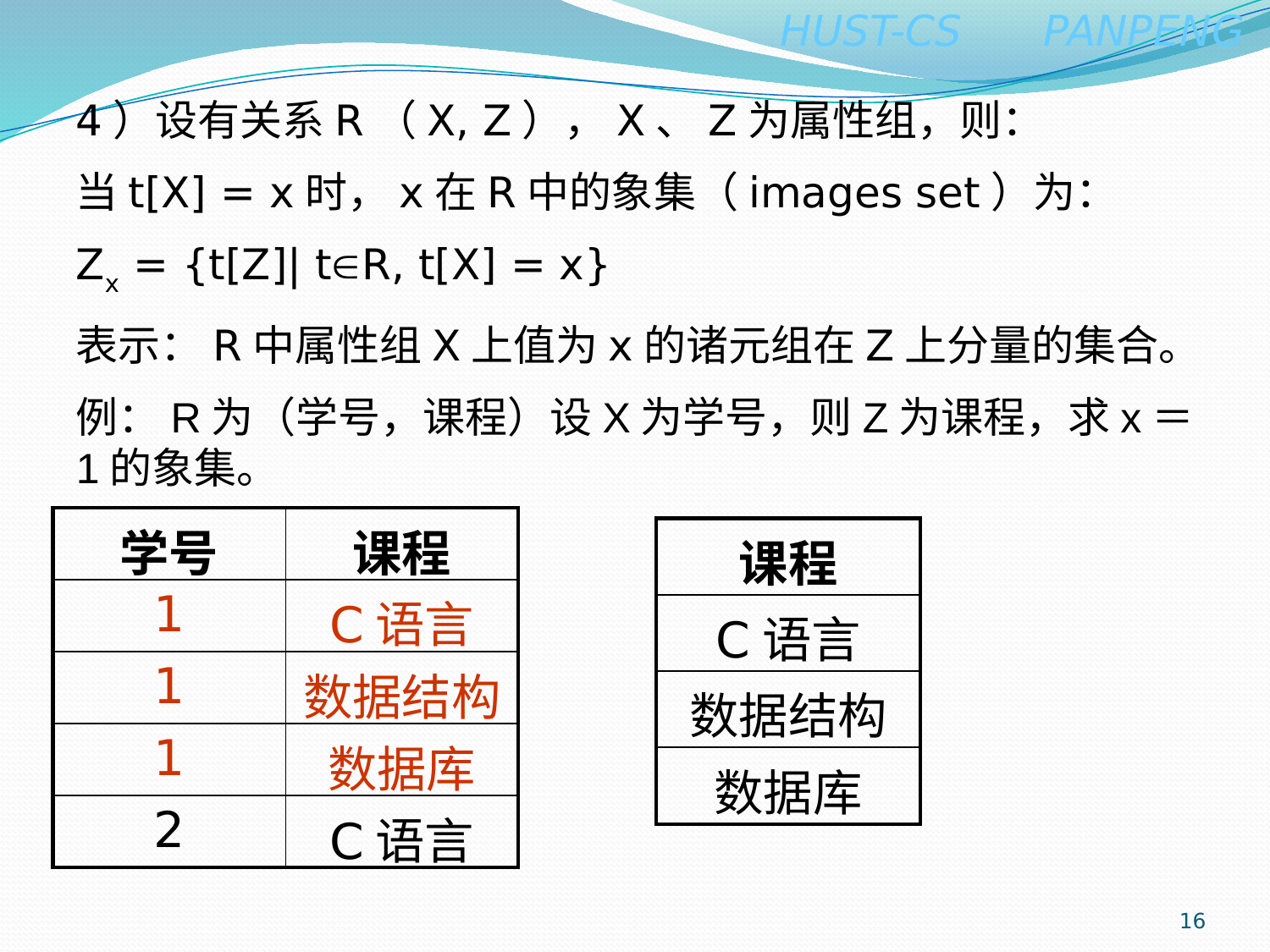

4）设有关系R（X, Z），X、Z为属性组，则：
当t[X] = x时，x在R中的象集（images set）为：
Zx = {t[Z]| t∈R, t[X] = x}
表示：R中属性组X上值为x的诸元组在Z上分量的集合。
例：R为（学号，课程）设X为学号，则Z为课程，求x＝1的象集。
| 学号 | 课程 |
| --- | --- |
| 1 | C语言 |
| 1 | 数据结构 |
| 1 | 数据库 |
| 2 | C语言 |
| 课程 |
| --- |
| C语言 |
| 数据结构 |
| 数据库 |
16